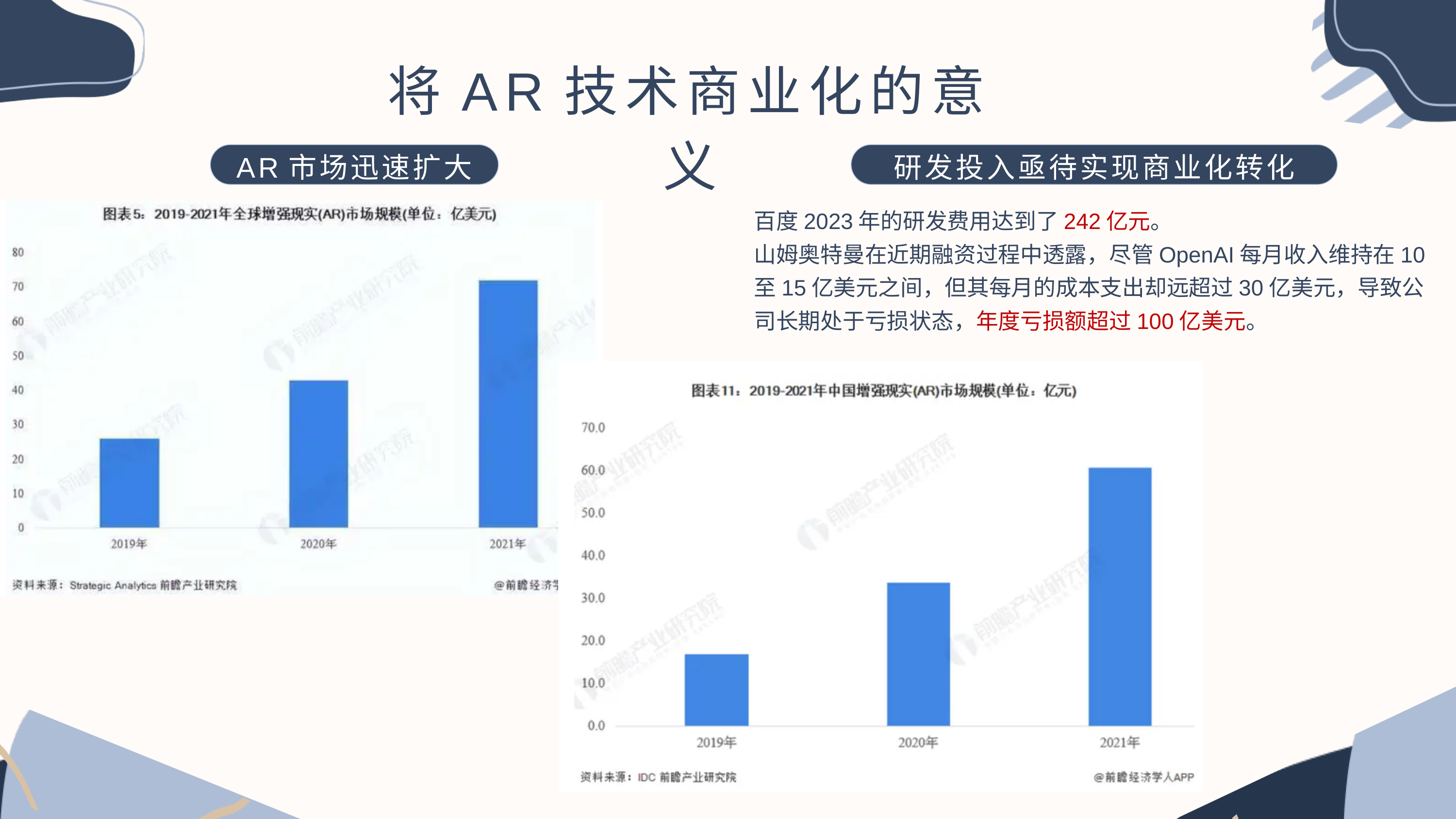

将AR技术商业化的意义

AR市场迅速扩大

研发投入亟待实现商业化转化
百度2023年的研发费用达到了242亿元。
山姆奥特曼在近期融资过程中透露，尽管OpenAI每月收入维持在10至15亿美元之间，但其每月的成本支出却远超过30亿美元，导致公司长期处于亏损状态，年度亏损额超过100亿美元。